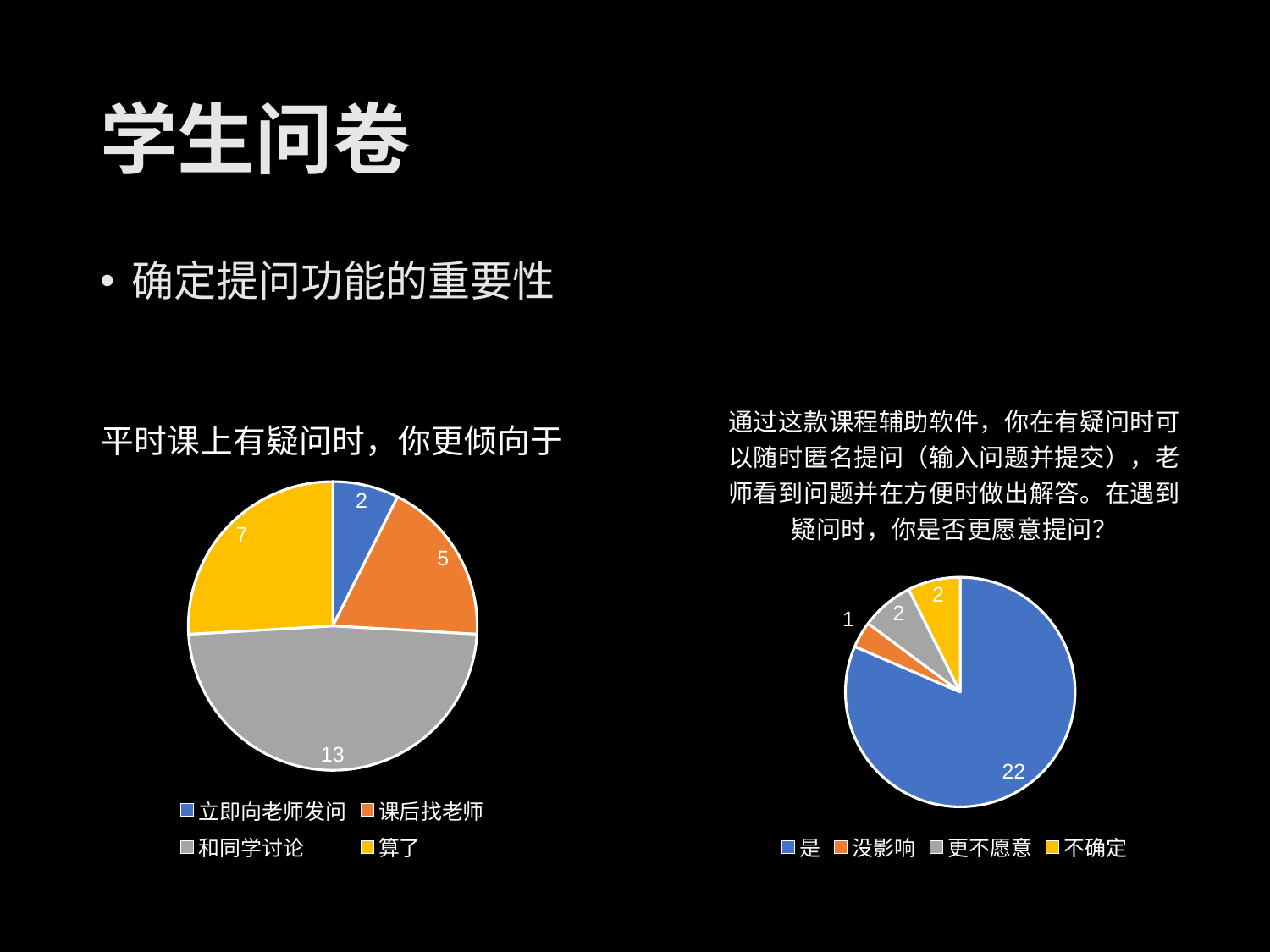

# 学生问卷
确定提问功能的重要性

### Chart: 通过这款课程辅助软件，你在有疑问时可以随时匿名提问（输入问题并提交），老师看到问题并在方便时做出解答。在遇到疑问时，你是否更愿意提问？

| Category | 通过这款课程辅助软件，你在有疑问时可以随时匿名提问（输入问题并提交），老师会 看到问题并在方便时做出解答。在遇到疑问时，你是否更愿意提问？ |
|---|---|
| 是 | 22.0 |
| 没影响 | 1.0 |
| 更不愿意 | 2.0 |
| 不确定 | 2.0 |

### Chart:

| Category | 平时课上有疑问时，你更倾向于 |
|---|---|
| 立即向老师发问 | 2.0 |
| 课后找老师 | 5.0 |
| 和同学讨论 | 13.0 |
| 算了 | 7.0 |